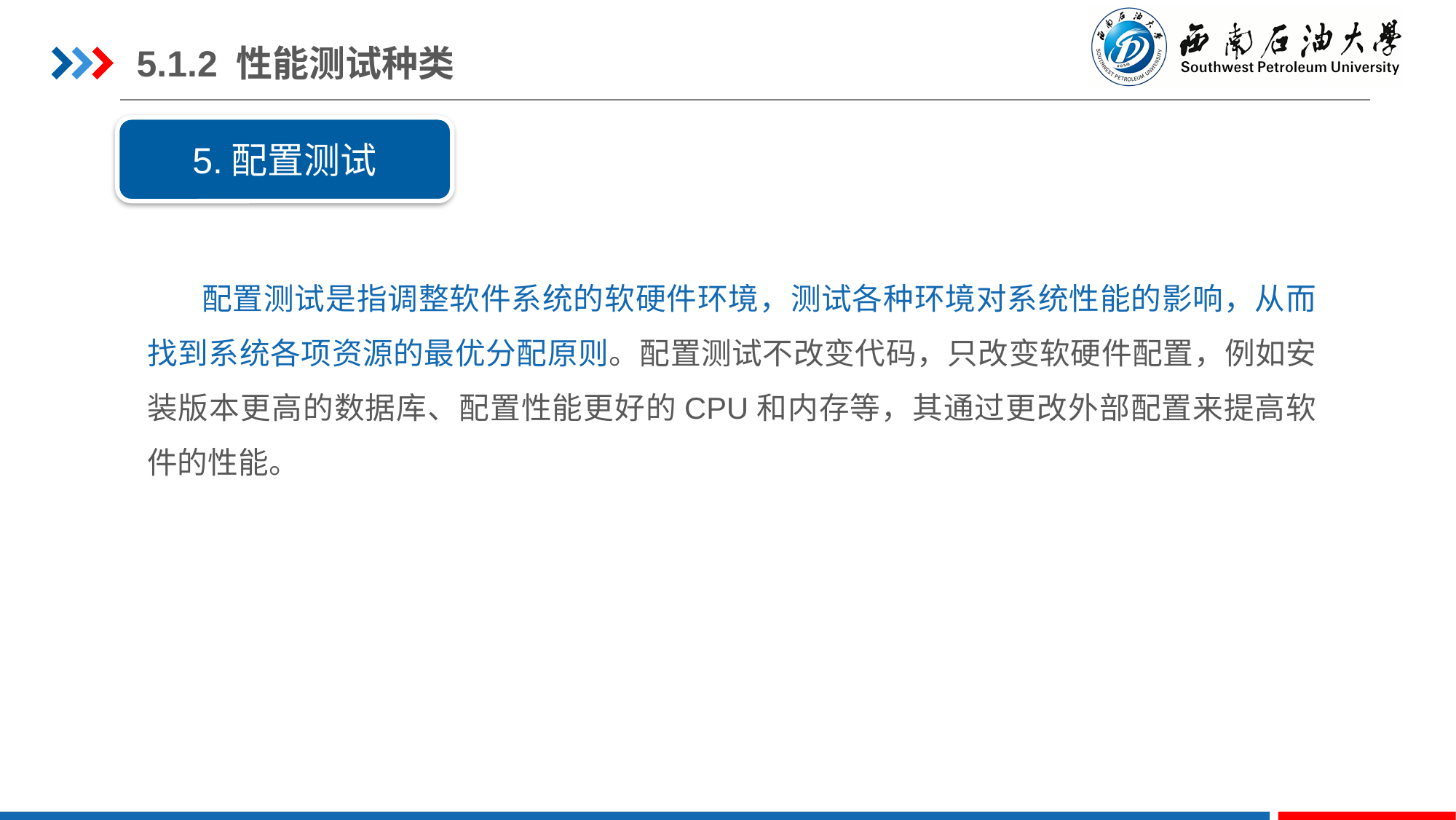

5.1.2 性能测试种类
5.配置测试
配置测试是指调整软件系统的软硬件环境，测试各种环境对系统性能的影响，从而找到系统各项资源的最优分配原则。配置测试不改变代码，只改变软硬件配置，例如安装版本更高的数据库、配置性能更好的CPU和内存等，其通过更改外部配置来提高软件的性能。